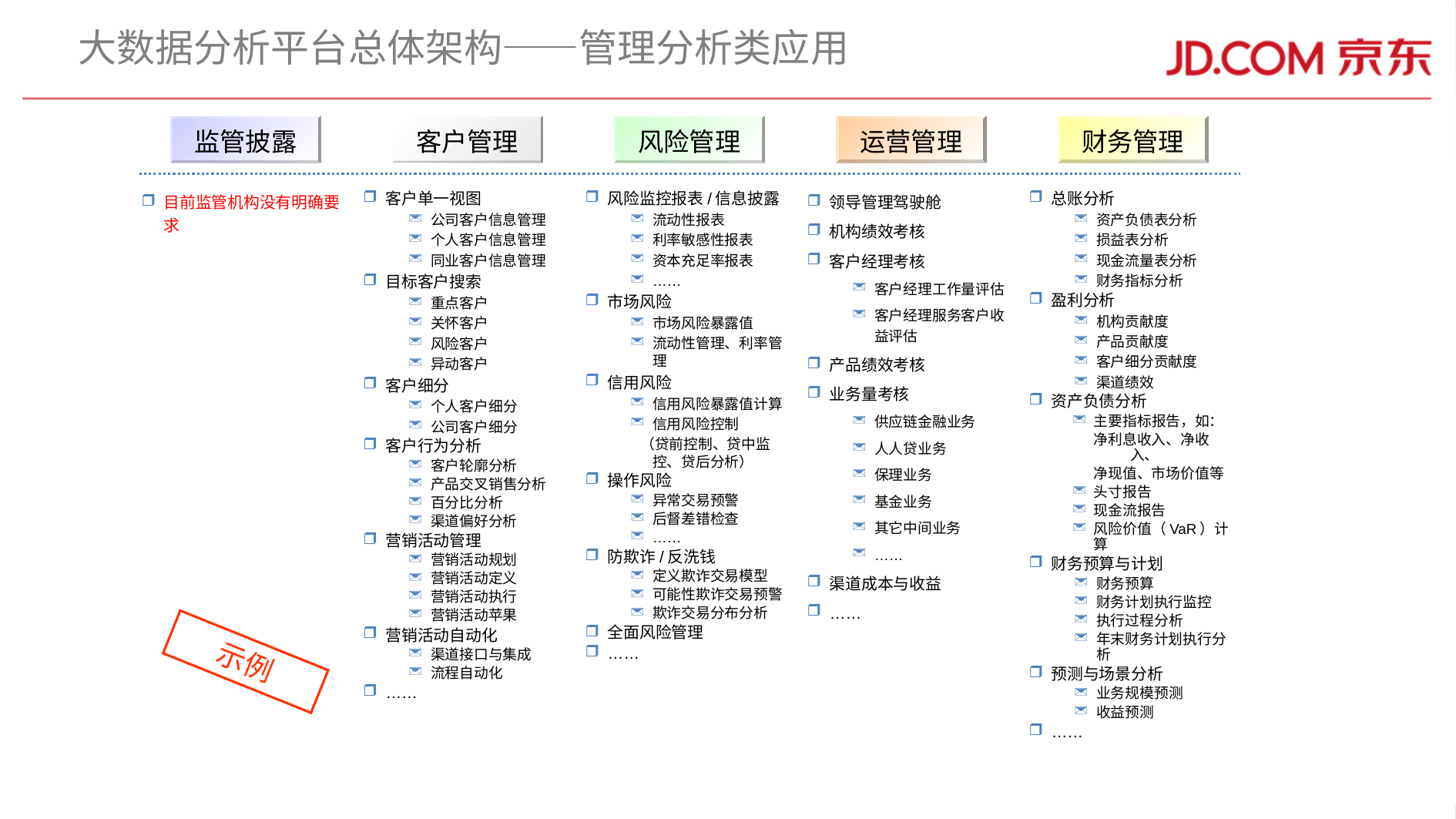

# 大数据分析平台总体架构——管理分析类应用
监管披露
客户管理
风险管理
运营管理
财务管理
目前监管机构没有明确要求
客户单一视图
公司客户信息管理
个人客户信息管理
同业客户信息管理
目标客户搜索
重点客户
关怀客户
风险客户
异动客户
客户细分
个人客户细分
公司客户细分
客户行为分析
客户轮廓分析
产品交叉销售分析
百分比分析
渠道偏好分析
营销活动管理
营销活动规划
营销活动定义
营销活动执行
营销活动苹果
营销活动自动化
渠道接口与集成
流程自动化
……
风险监控报表/信息披露
流动性报表
利率敏感性报表
资本充足率报表
……
市场风险
市场风险暴露值
流动性管理、利率管理
信用风险
信用风险暴露值计算
信用风险控制
  （贷前控制、贷中监控、贷后分析）
操作风险
异常交易预警
后督差错检查
……
防欺诈/反洗钱
定义欺诈交易模型
可能性欺诈交易预警
欺诈交易分布分析
全面风险管理
……
领导管理驾驶舱
机构绩效考核
客户经理考核
客户经理工作量评估
客户经理服务客户收益评估
产品绩效考核
业务量考核
供应链金融业务
人人贷业务
保理业务
基金业务
其它中间业务
……
渠道成本与收益
……

总账分析
资产负债表分析
损益表分析
现金流量表分析
财务指标分析
盈利分析
机构贡献度
产品贡献度
客户细分贡献度
渠道绩效
资产负债分析
主要指标报告，如：
净利息收入、净收入、
净现值、市场价值等
头寸报告
现金流报告
风险价值（VaR）计算
财务预算与计划
财务预算
财务计划执行监控
执行过程分析
年末财务计划执行分析
预测与场景分析
业务规模预测
收益预测
……

示例